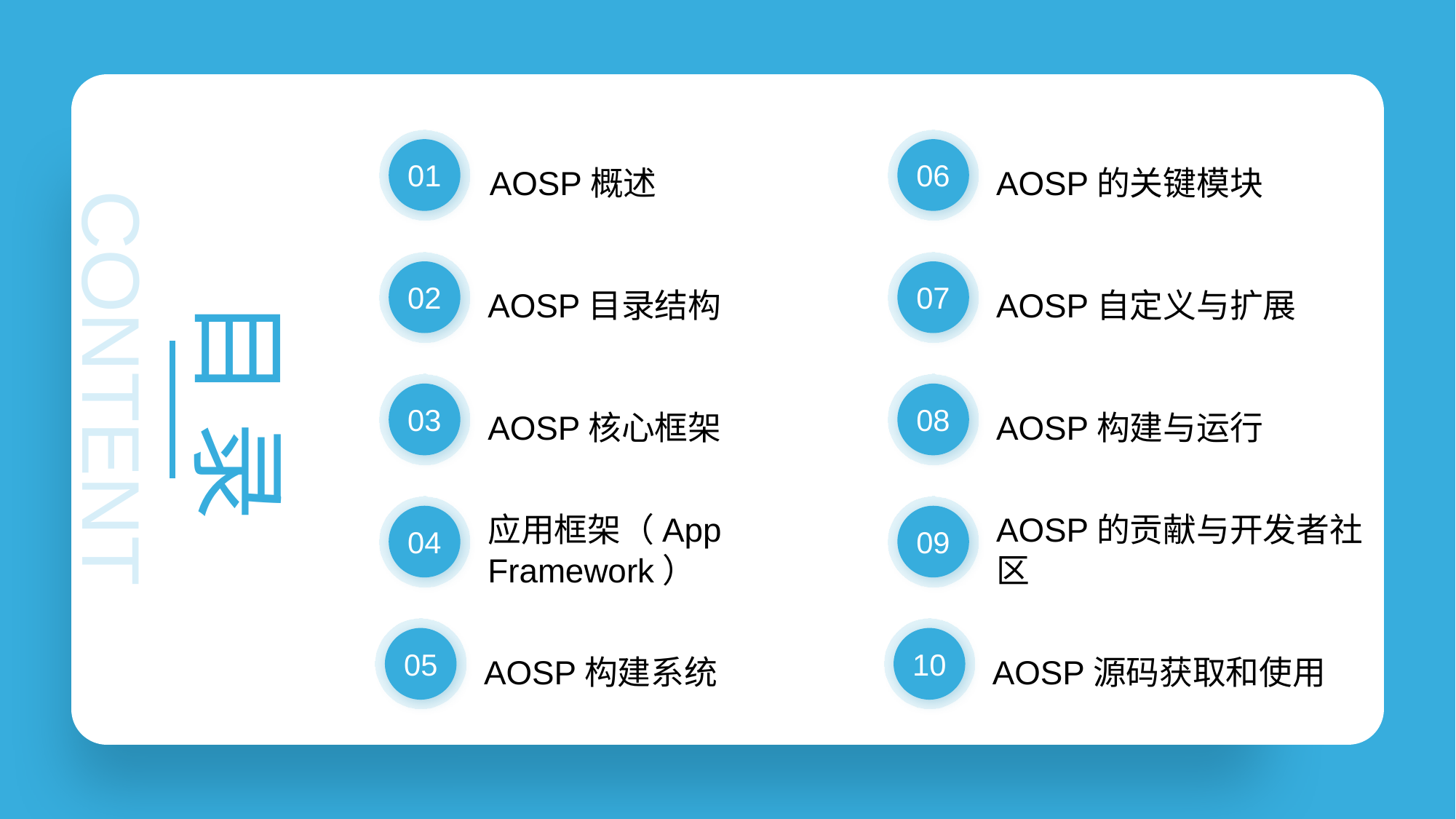

AOSP概述
AOSP的关键模块

01
06
CONTENT
AOSP目录结构
AOSP自定义与扩展

02
07
目 录
AOSP核心框架
AOSP构建与运行

03
08
应用框架（App Framework）
AOSP的贡献与开发者社区

04
09
AOSP构建系统
AOSP源码获取和使用

05
10